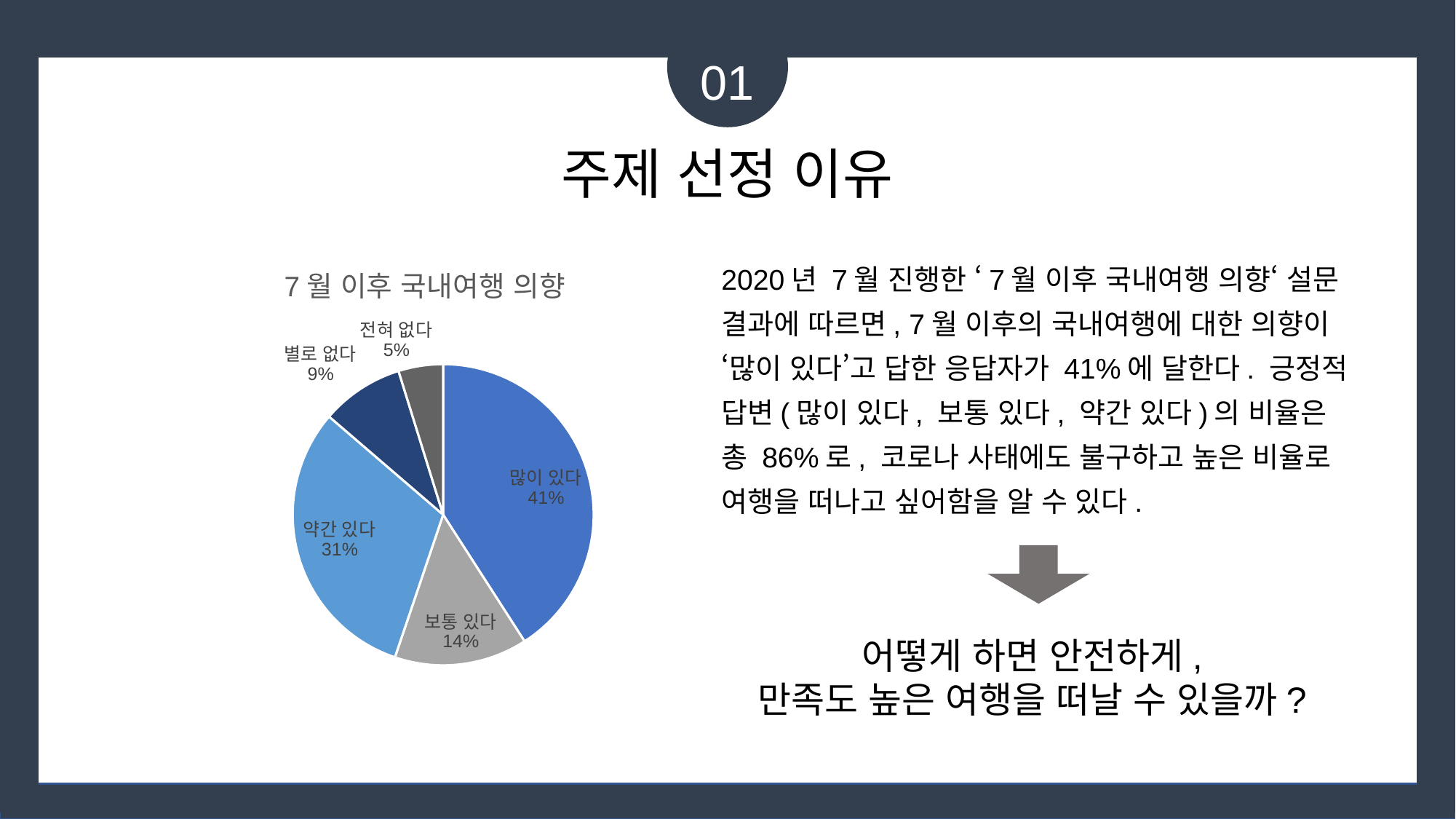

01
# 주제 선정 이유
2020년 7월 진행한 ‘7월 이후 국내여행 의향‘ 설문 결과에 따르면, 7월 이후의 국내여행에 대한 의향이 ‘많이 있다’고 답한 응답자가 41%에 달한다. 긍정적 답변(많이 있다, 보통 있다, 약간 있다)의 비율은 총 86%로, 코로나 사태에도 불구하고 높은 비율로 여행을 떠나고 싶어함을 알 수 있다.

### Chart: 7월 이후 국내여행 의향

| Category | 판매 |
|---|---|
| 많이 있다 | 40.9 |
| 보통 있다 | 14.3 |
| 약간 있다 | 31.1 |
| 별로 없다 | 8.9 |
| 전혀 없다 | 4.8 |

어떻게 하면 안전하게,
만족도 높은 여행을 떠날 수 있을까?